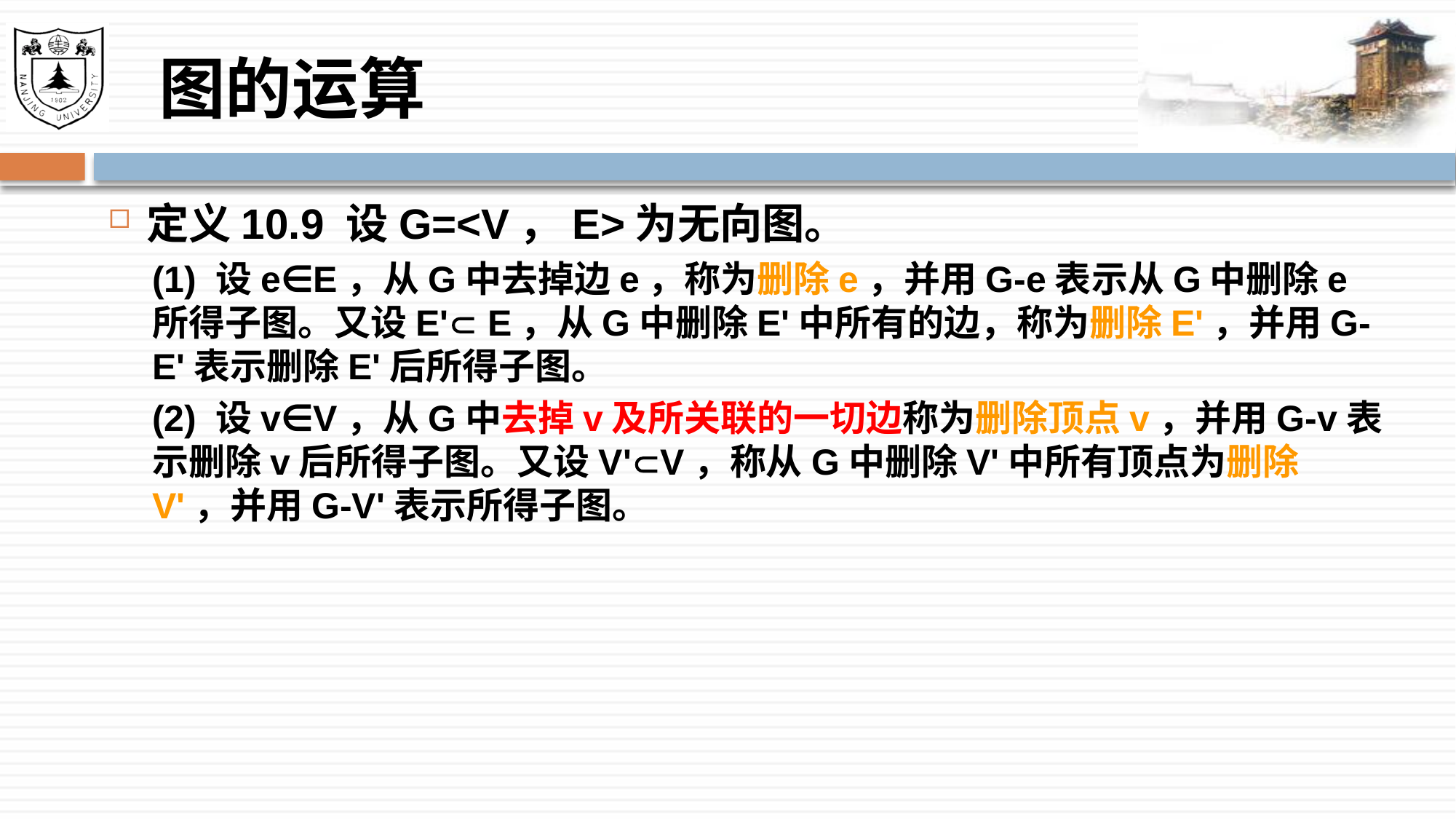

# 图的运算
定义10.9 设G=<V，E>为无向图。
(1) 设e∈E，从G中去掉边e，称为删除e，并用G-e表示从G中删除e所得子图。又设E'⊂ E，从G中删除E'中所有的边，称为删除E'，并用G-E'表示删除E'后所得子图。
(2) 设v∈V，从G中去掉v及所关联的一切边称为删除顶点v，并用G-v表示删除v后所得子图。又设V'⊂V，称从G中删除V'中所有顶点为删除V'，并用G-V'表示所得子图。